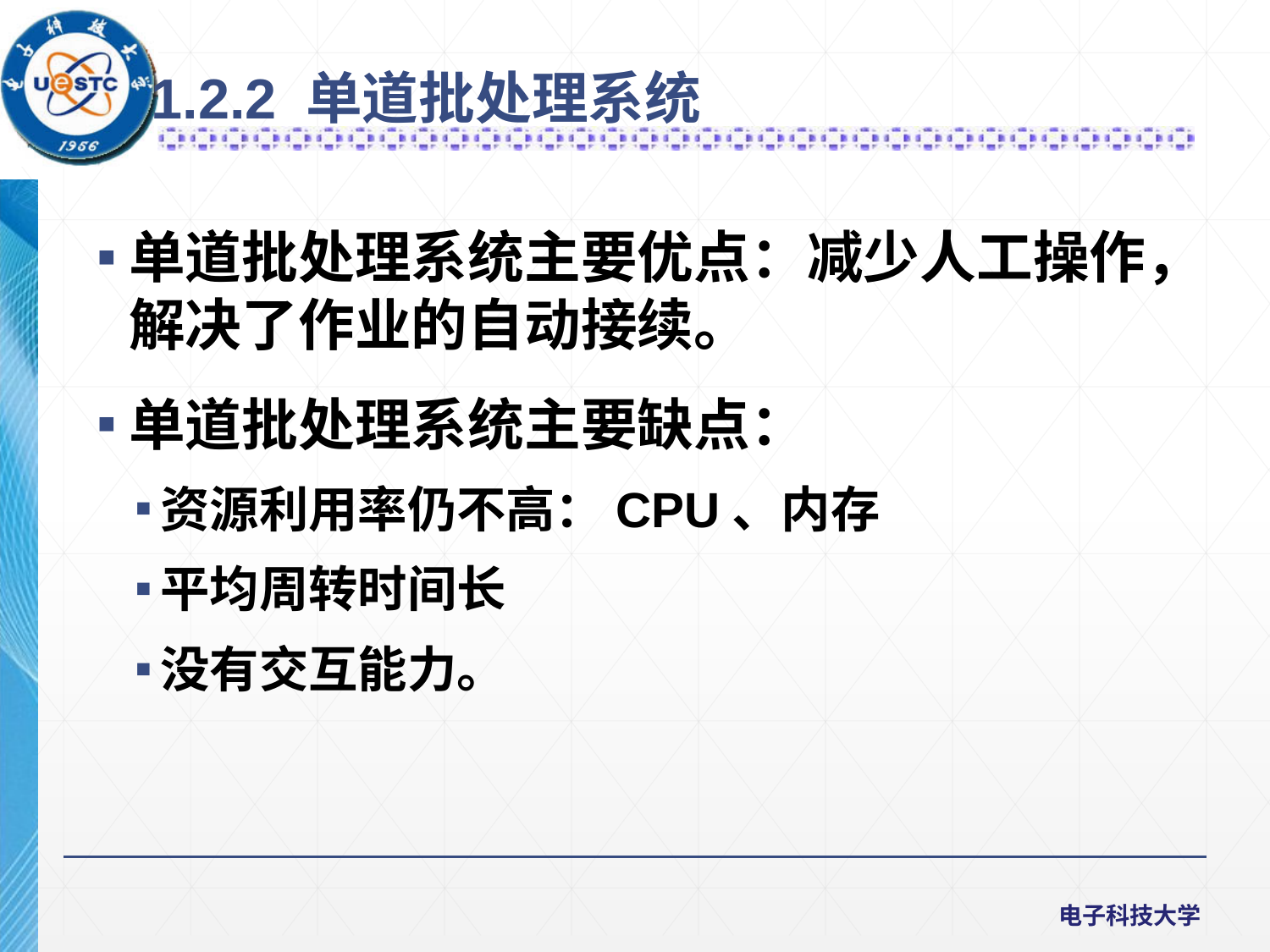

1.2.2 单道批处理系统
单道批处理系统主要优点：减少人工操作，解决了作业的自动接续。
单道批处理系统主要缺点：
资源利用率仍不高：CPU、内存
平均周转时间长
没有交互能力。